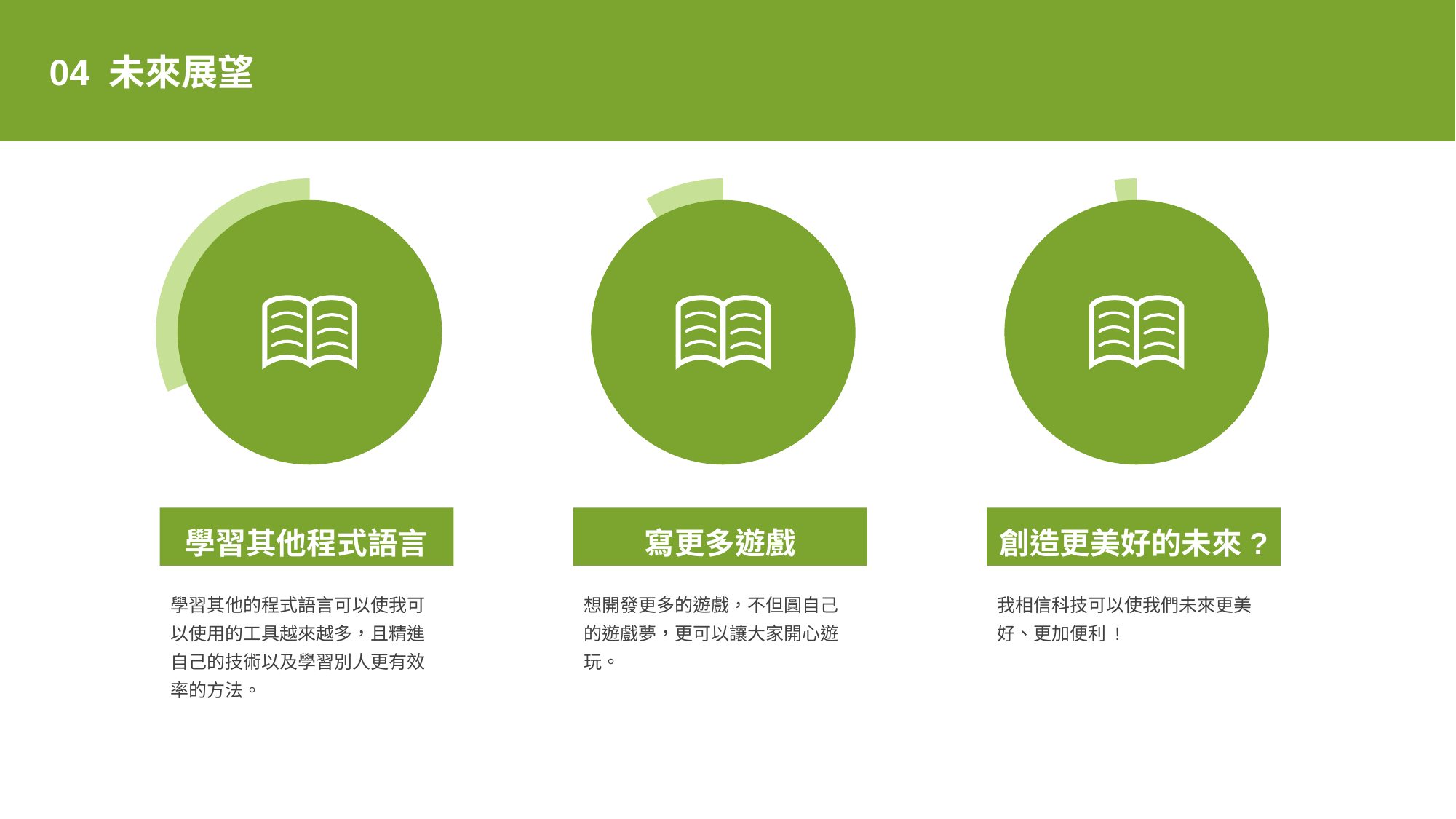

04 未來展望

學習其他程式語言
學習其他的程式語言可以使我可以使用的工具越來越多，且精進自己的技術以及學習別人更有效率的方法。
寫更多遊戲
想開發更多的遊戲，不但圓自己的遊戲夢，更可以讓大家開心遊玩。
創造更美好的未來?
我相信科技可以使我們未來更美好、更加便利 !